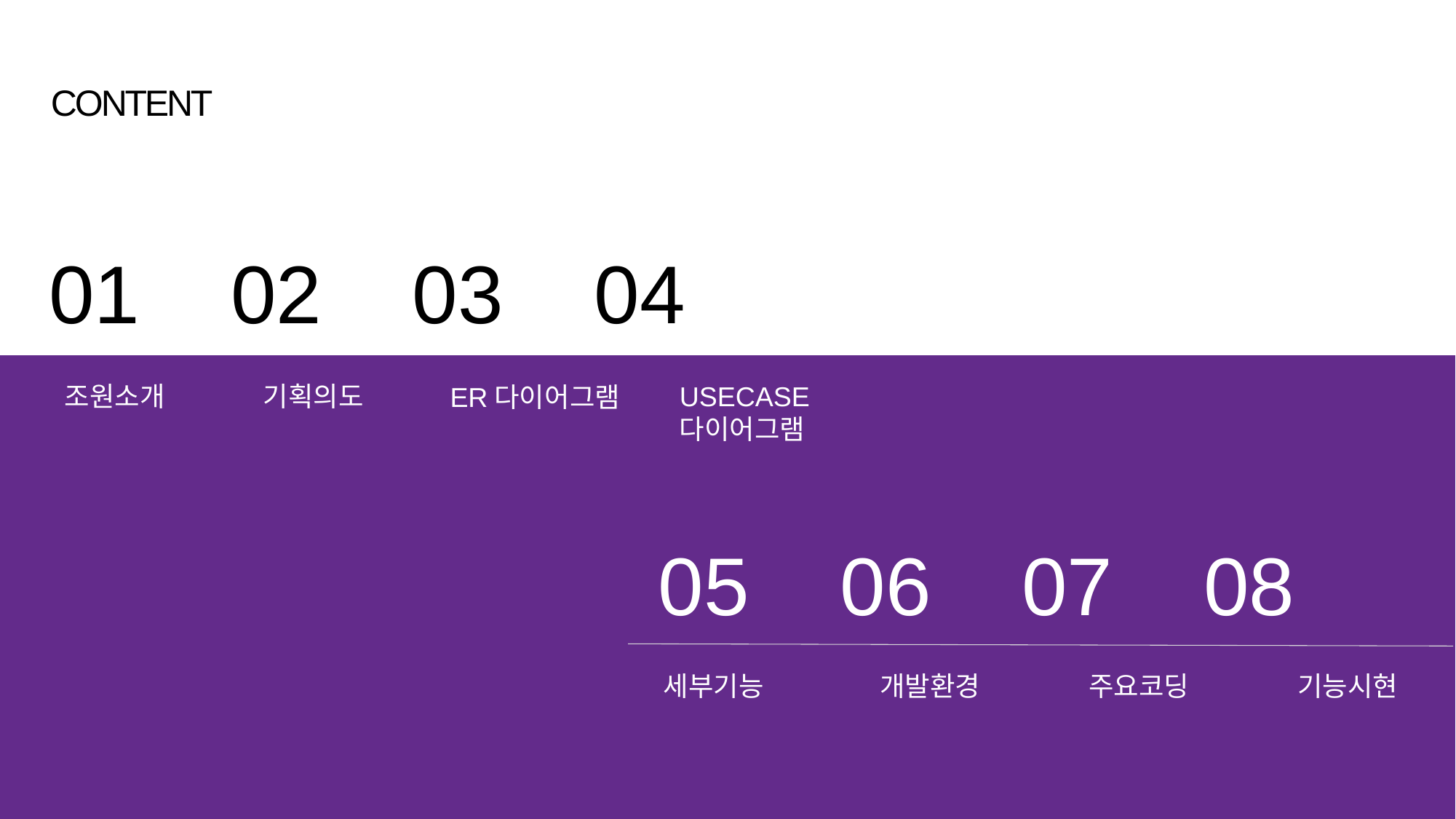

CONTENT
01    02    03    04

조원소개
USECASE
다이어그램
기획의도
ER다이어그램
05    06    07    08
세부기능
개발환경
주요코딩
기능시현